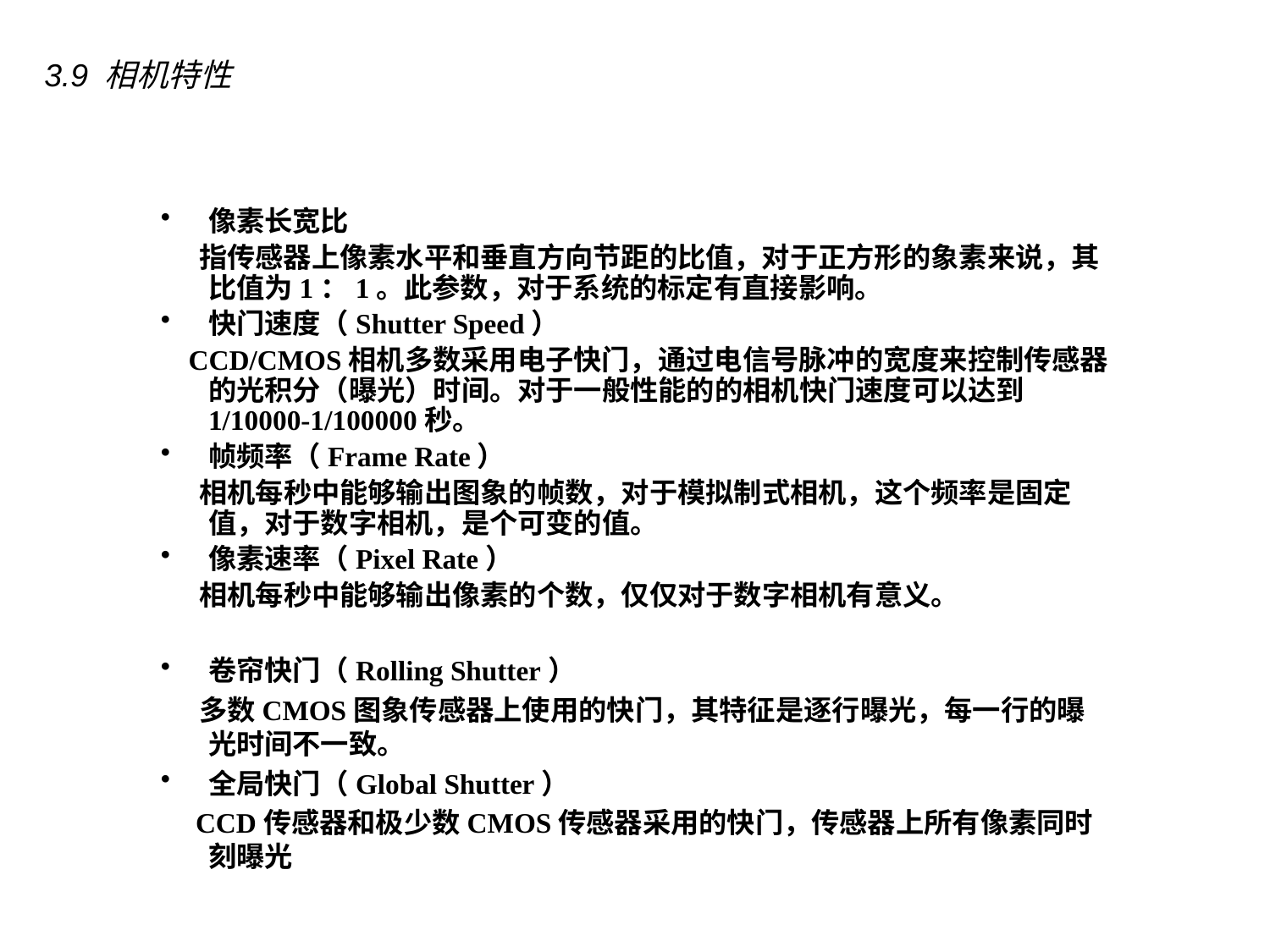

3.9 相机特性
像素长宽比
     指传感器上像素水平和垂直方向节距的比值，对于正方形的象素来说，其比值为1：1。此参数，对于系统的标定有直接影响。
快门速度（Shutter Speed）
    CCD/CMOS相机多数采用电子快门，通过电信号脉冲的宽度来控制传感器的光积分（曝光）时间。对于一般性能的的相机快门速度可以达到1/10000-1/100000秒。
帧频率（Frame Rate）
     相机每秒中能够输出图象的帧数，对于模拟制式相机，这个频率是固定值，对于数字相机，是个可变的值。
像素速率（Pixel Rate）
     相机每秒中能够输出像素的个数，仅仅对于数字相机有意义。

卷帘快门（Rolling Shutter）
     多数CMOS图象传感器上使用的快门，其特征是逐行曝光，每一行的曝光时间不一致。
全局快门（Global Shutter）
     CCD传感器和极少数CMOS传感器采用的快门，传感器上所有像素同时刻曝光